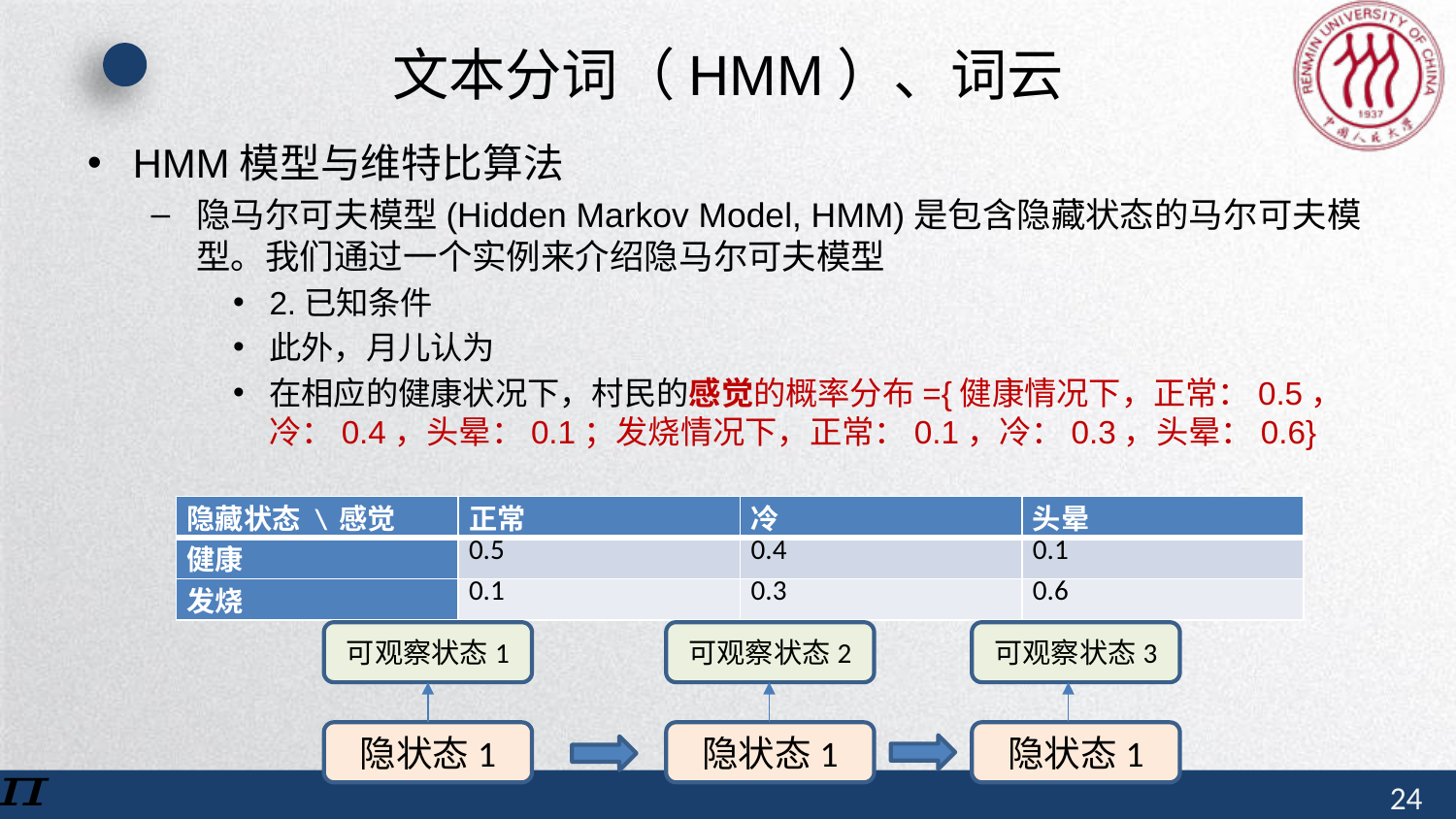

# 文本分词（HMM）、词云
HMM模型与维特比算法
隐马尔可夫模型(Hidden Markov Model, HMM)是包含隐藏状态的马尔可夫模型。我们通过一个实例来介绍隐马尔可夫模型
2.已知条件
此外，月儿认为
在相应的健康状况下，村民的感觉的概率分布={健康情况下，正常：0.5，冷：0.4，头晕：0.1；发烧情况下，正常：0.1，冷：0.3，头晕：0.6}
| 隐藏状态 \ 感觉 | 正常 | 冷 | 头晕 |
| --- | --- | --- | --- |
| 健康 | 0.5 | 0.4 | 0.1 |
| 发烧 | 0.1 | 0.3 | 0.6 |
可观察状态1
可观察状态2
可观察状态3
隐状态1
隐状态1
隐状态1